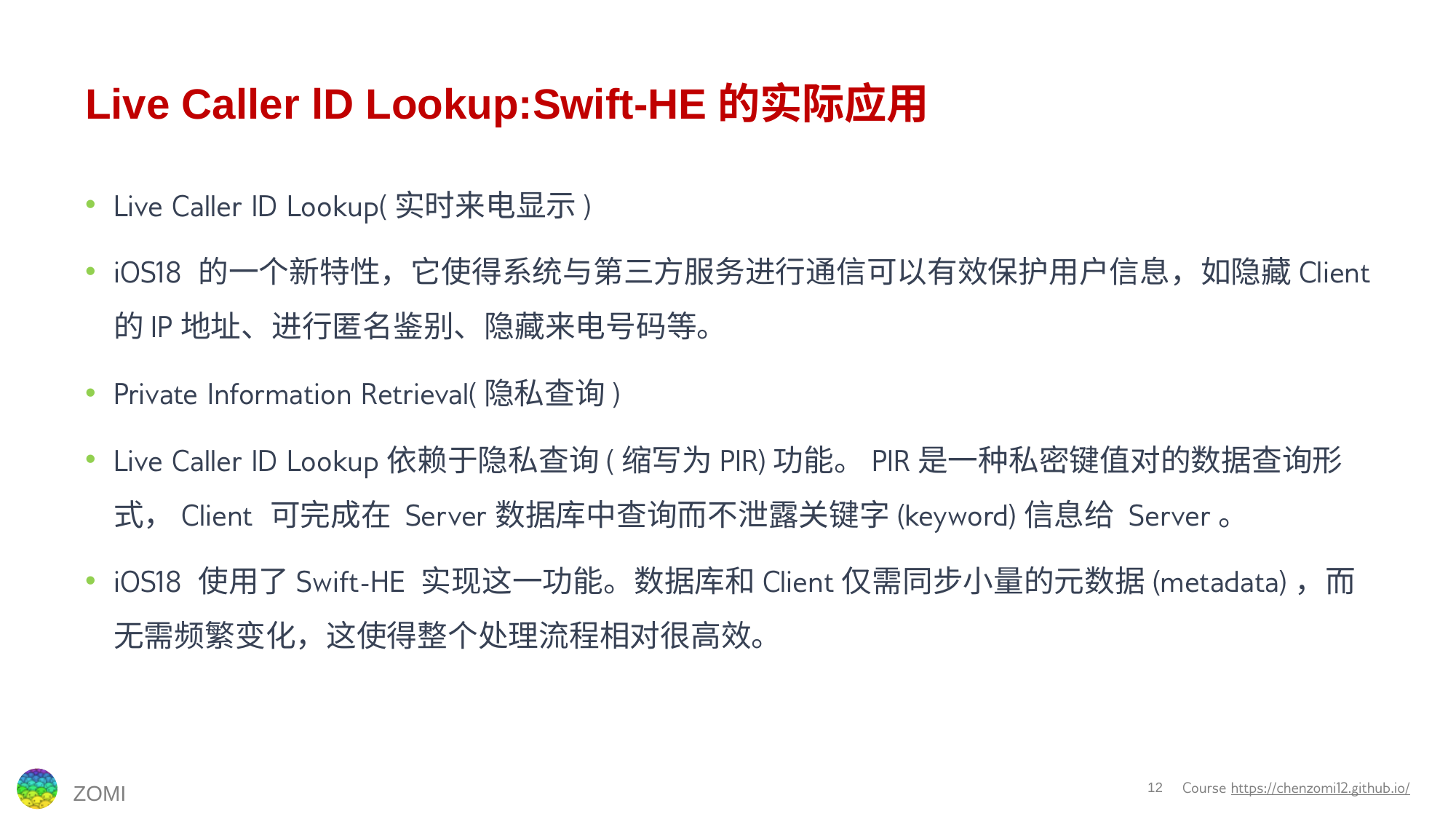

# Live Caller lD Lookup:Swift-HE的实际应用
Live Caller lD Lookup(实时来电显示)
iOS18 的一个新特性，它使得系统与第三方服务进行通信可以有效保护用户信息，如隐藏Client的IP地址、进行匿名鉴别、隐藏来电号码等。
Private Information Retrieval(隐私查询)
Live Caller lD Lookup依赖于隐私查询(缩写为PIR)功能。PIR是一种私密键值对的数据查询形式，Client 可完成在 Server数据库中查询而不泄露关键字(keyword)信息给 Server。
iOS18 使用了Swift-HE 实现这一功能。数据库和Client仅需同步小量的元数据(metadata)，而无需频繁变化，这使得整个处理流程相对很高效。